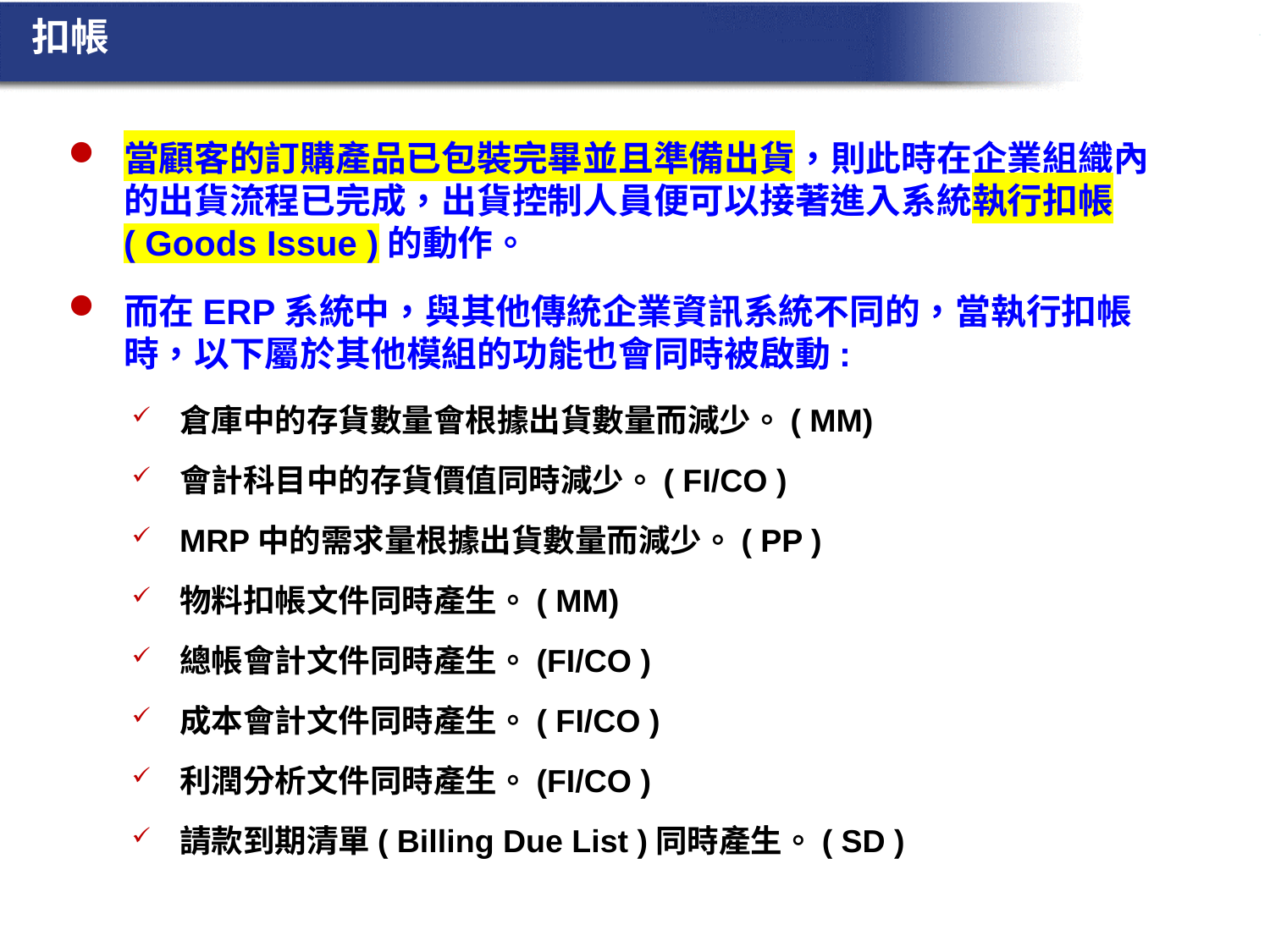

扣帳
當顧客的訂購產品已包裝完畢並且準備出貨，則此時在企業組織內的出貨流程已完成，出貨控制人員便可以接著進入系統執行扣帳( Goods Issue )的動作。
而在ERP系統中，與其他傳統企業資訊系統不同的，當執行扣帳時，以下屬於其他模組的功能也會同時被啟動:
倉庫中的存貨數量會根據出貨數量而減少。( MM)
會計科目中的存貨價值同時減少。( FI/CO )
MRP中的需求量根據出貨數量而減少。( PP )
物料扣帳文件同時產生。( MM)
總帳會計文件同時產生。(FI/CO )
成本會計文件同時產生。( FI/CO )
利潤分析文件同時產生。(FI/CO )
請款到期清單( Billing Due List )同時產生。( SD )